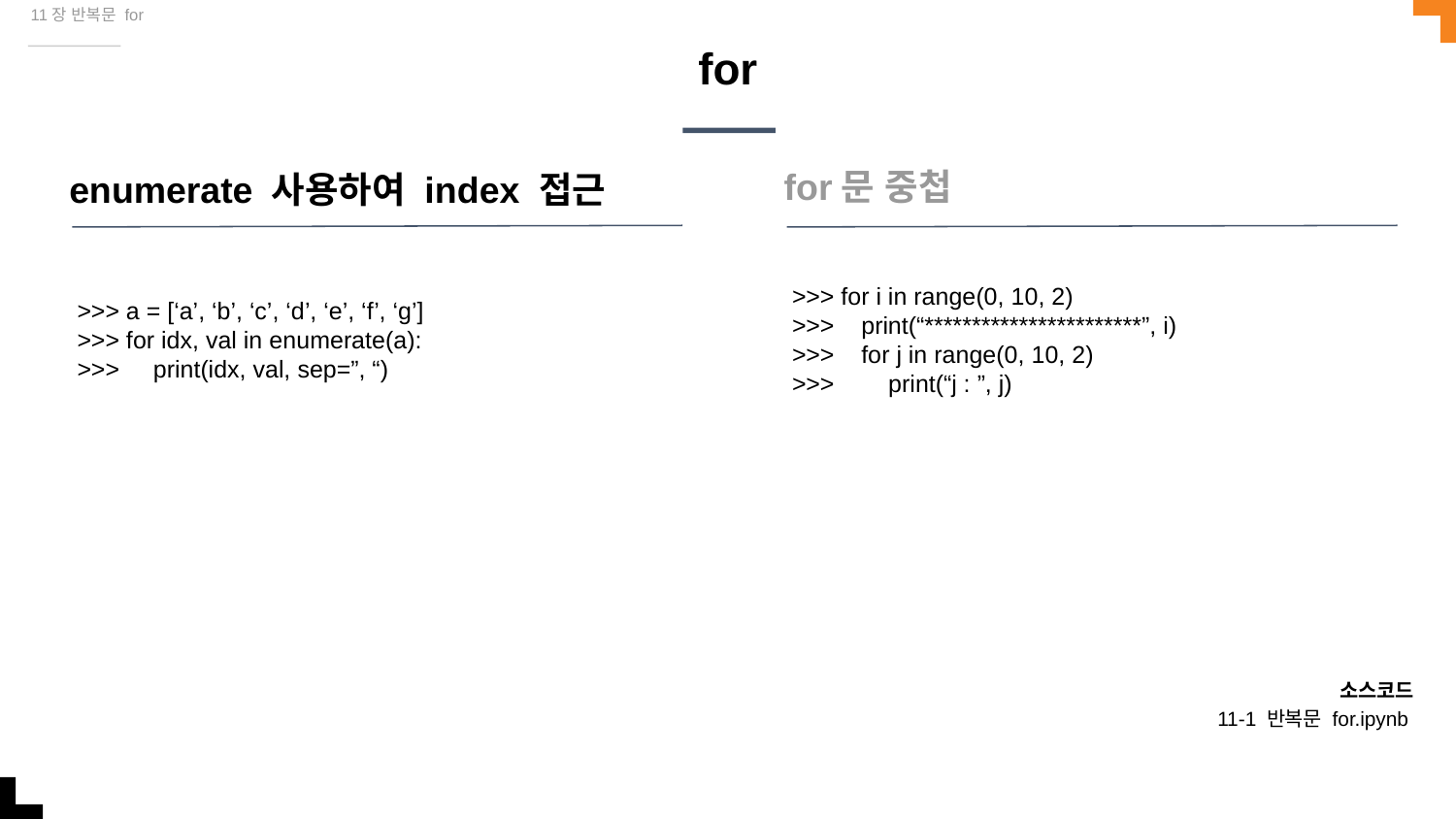

11장 반복문 for
# for
enumerate 사용하여 index 접근
for문 중첩
>>> a = [‘a’, ‘b’, ‘c’, ‘d’, ‘e’, ‘f’, ‘g’]
>>> for idx, val in enumerate(a):
>>>     print(idx, val, sep=”, “)
>>> for i in range(0, 10, 2)
>>>    print(“***********************”, i)
>>>    for j in range(0, 10, 2)
>>>        print(“j : ”, j)
소스코드
11-1 반복문 for.ipynb